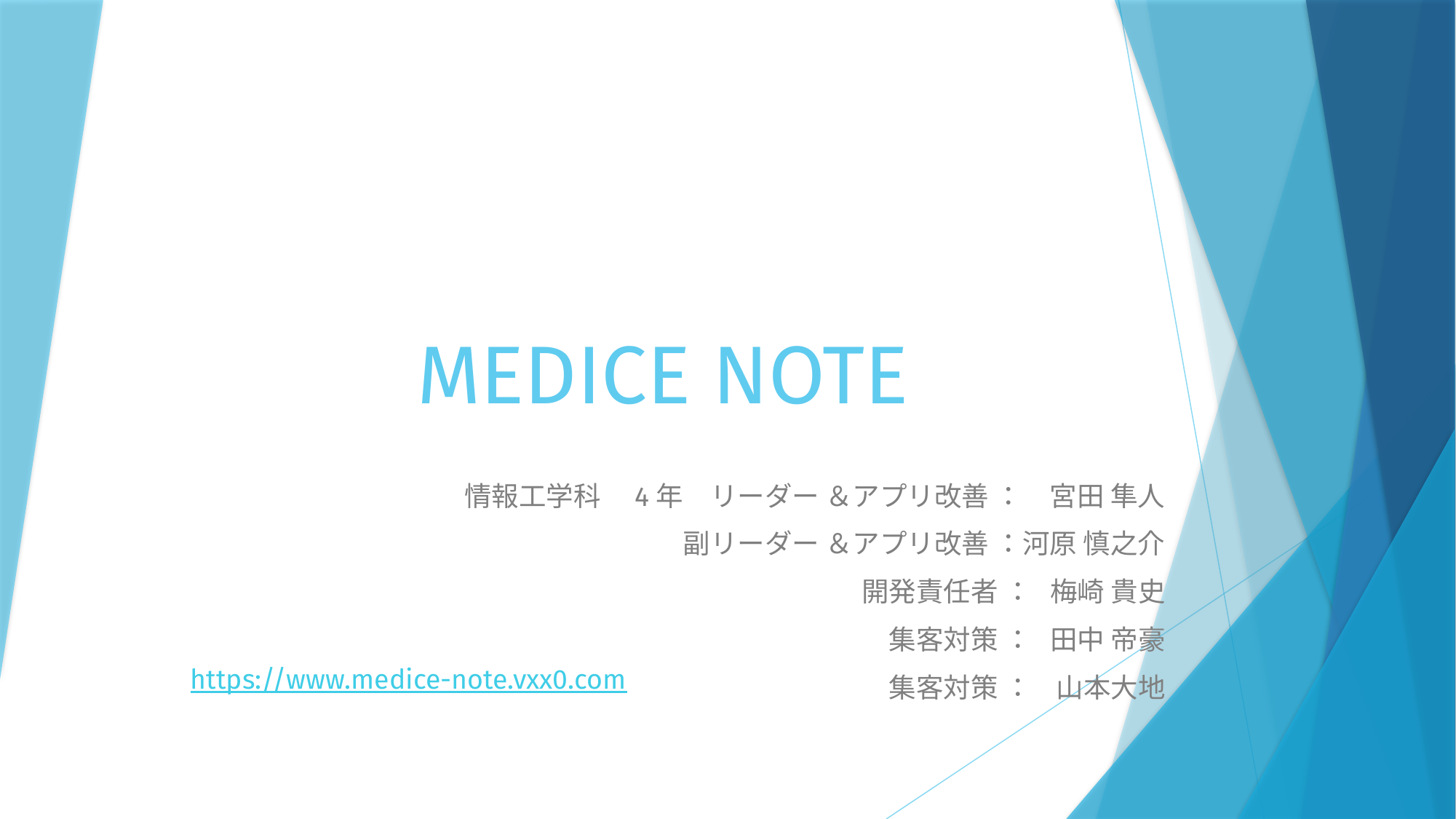

# MEDICE NOTE
情報工学科　4年　リーダー ＆アプリ改善 ：　宮田 隼人
副リーダー ＆アプリ改善 ：河原 慎之介
 開発責任者 ：   梅崎 貴史
　　集客対策 ：   田中 帝豪
集客対策 ：    山本大地
https://www.medice-note.vxx0.com